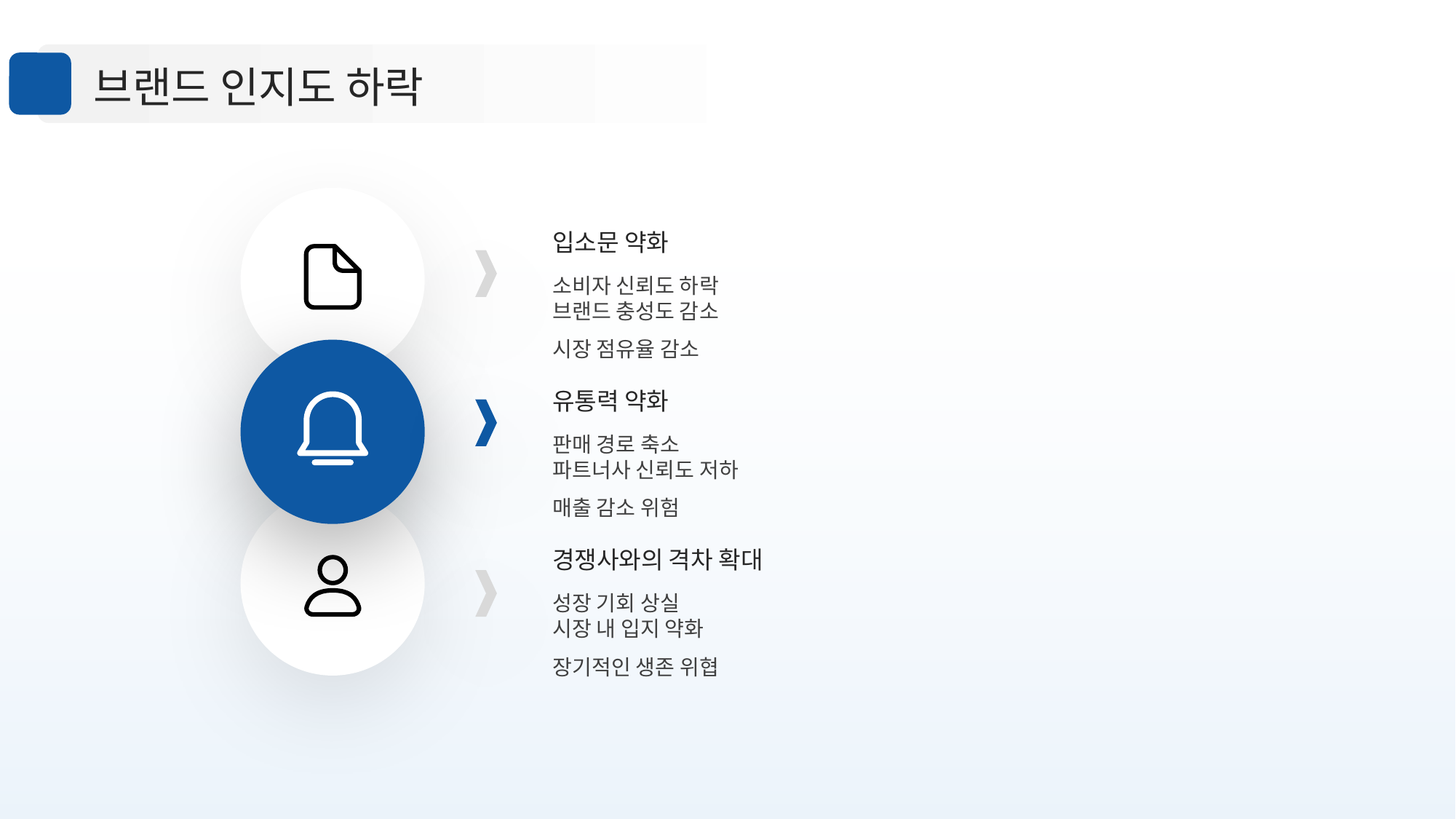

브랜드 인지도 하락

입소문 약화

소비자 신뢰도 하락
브랜드 충성도 감소
시장 점유율 감소

유통력 약화

판매 경로 축소
파트너사 신뢰도 저하
매출 감소 위험

경쟁사와의 격차 확대

성장 기회 상실
시장 내 입지 약화
장기적인 생존 위협